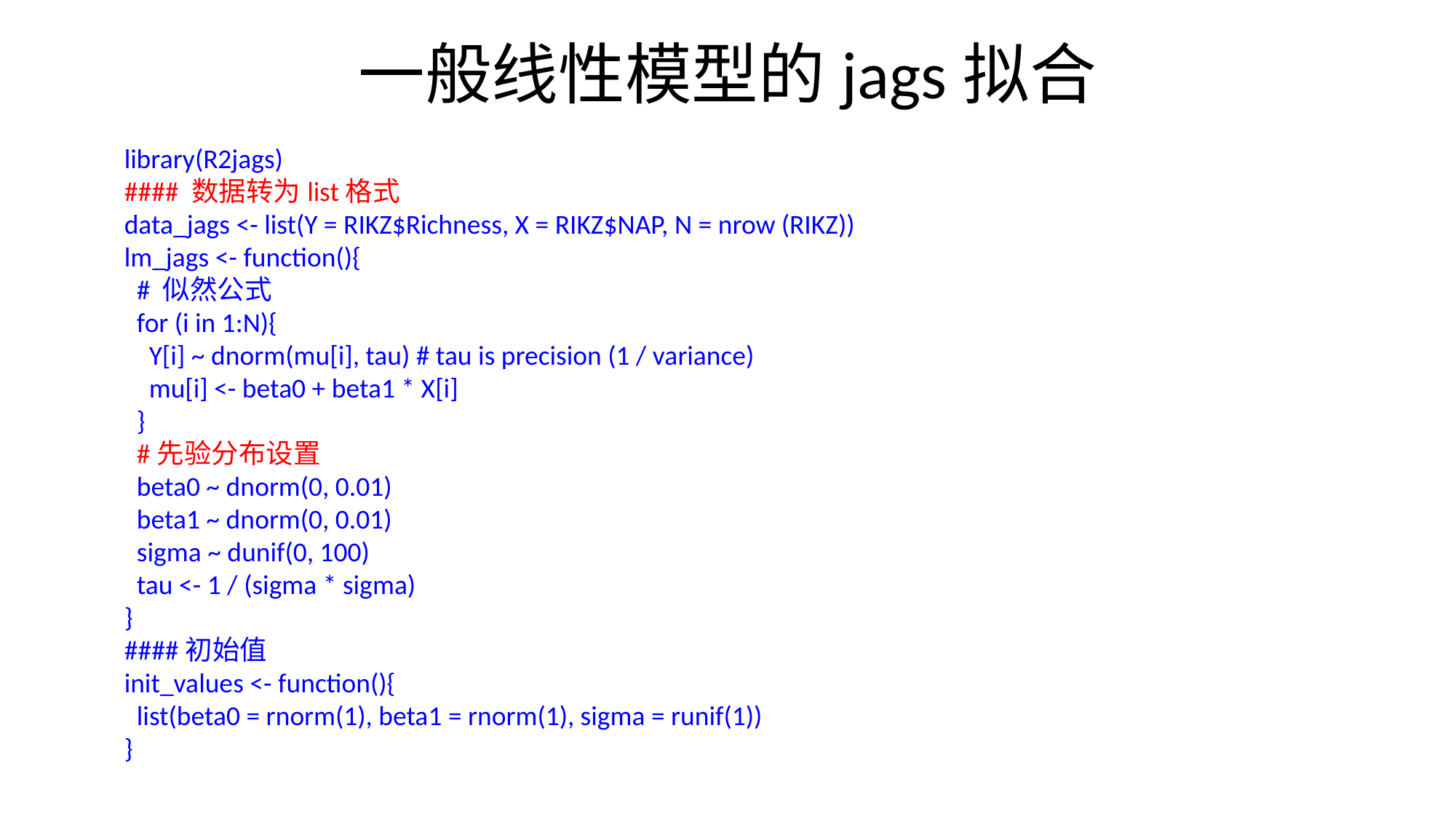

# 一般线性模型的jags拟合
library(R2jags)
#### 数据转为list格式
data_jags <- list(Y = RIKZ$Richness, X = RIKZ$NAP, N = nrow (RIKZ))
lm_jags <- function(){
  # 似然公式
  for (i in 1:N){
    Y[i] ~ dnorm(mu[i], tau) # tau is precision (1 / variance)
    mu[i] <- beta0 + beta1 * X[i]
  }
  #先验分布设置
  beta0 ~ dnorm(0, 0.01)
  beta1 ~ dnorm(0, 0.01)
  sigma ~ dunif(0, 100)
  tau <- 1 / (sigma * sigma)
}
####初始值
init_values <- function(){
  list(beta0 = rnorm(1), beta1 = rnorm(1), sigma = runif(1))
}